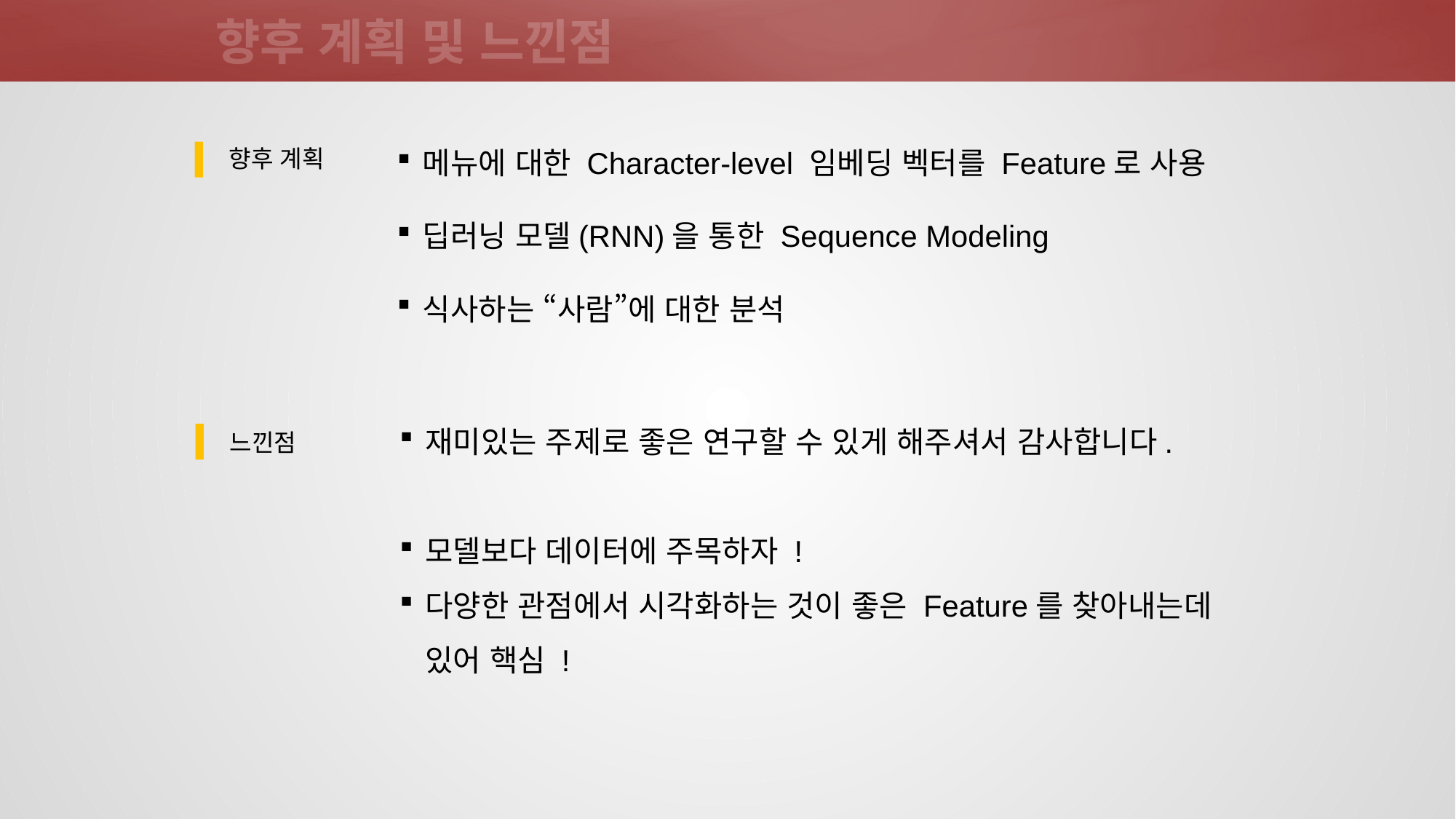

향후 계획 및 느낀점
향후 계획
메뉴에 대한 Character-level 임베딩 벡터를 Feature로 사용
딥러닝 모델(RNN)을 통한 Sequence Modeling
식사하는 “사람”에 대한 분석

재미있는 주제로 좋은 연구할 수 있게 해주셔서 감사합니다.
모델보다 데이터에 주목하자 !
다양한 관점에서 시각화하는 것이 좋은 Feature를 찾아내는데 있어 핵심 !

느낀점